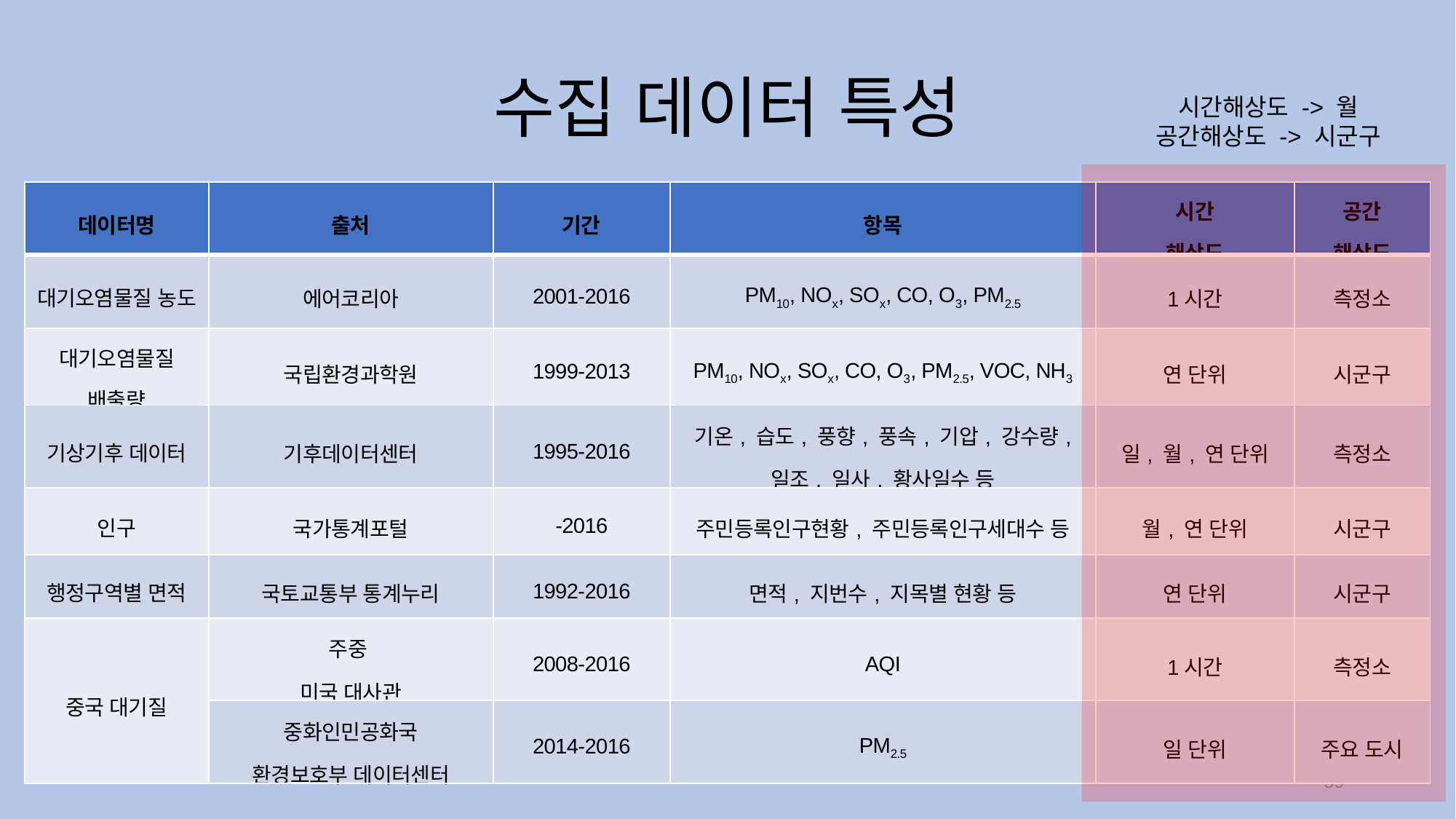

수집 데이터 특성
시간해상도 -> 월
공간해상도 -> 시군구

| 데이터명 | 출처 | 기간 | 항목 | 시간 해상도 | 공간 해상도 |
| --- | --- | --- | --- | --- | --- |
| 대기오염물질 농도 | 에어코리아 | 2001-2016 | PM10, NOx, SOx, CO, O3, PM2.5 | 1시간 | 측정소 |
| 대기오염물질 배출량 | 국립환경과학원 | 1999-2013 | PM10, NOx, SOx, CO, O3, PM2.5, VOC, NH3 | 연 단위 | 시군구 |
| 기상기후 데이터 | 기후데이터센터 | 1995-2016 | 기온, 습도, 풍향, 풍속, 기압, 강수량, 일조, 일사, 황사일수 등 | 일, 월, 연 단위 | 측정소 |
| 인구 | 국가통계포털 | -2016 | 주민등록인구현황, 주민등록인구세대수 등 | 월, 연 단위 | 시군구 |
| 행정구역별 면적 | 국토교통부 통계누리 | 1992-2016 | 면적, 지번수, 지목별 현황 등 | 연 단위 | 시군구 |
| 중국 대기질 | 주중 미국 대사관 | 2008-2016 | AQI | 1시간 | 측정소 |
|  | 중화인민공화국 환경보호부 데이터센터 | 2014-2016 | PM2.5 | 일 단위 | 주요 도시 |
59